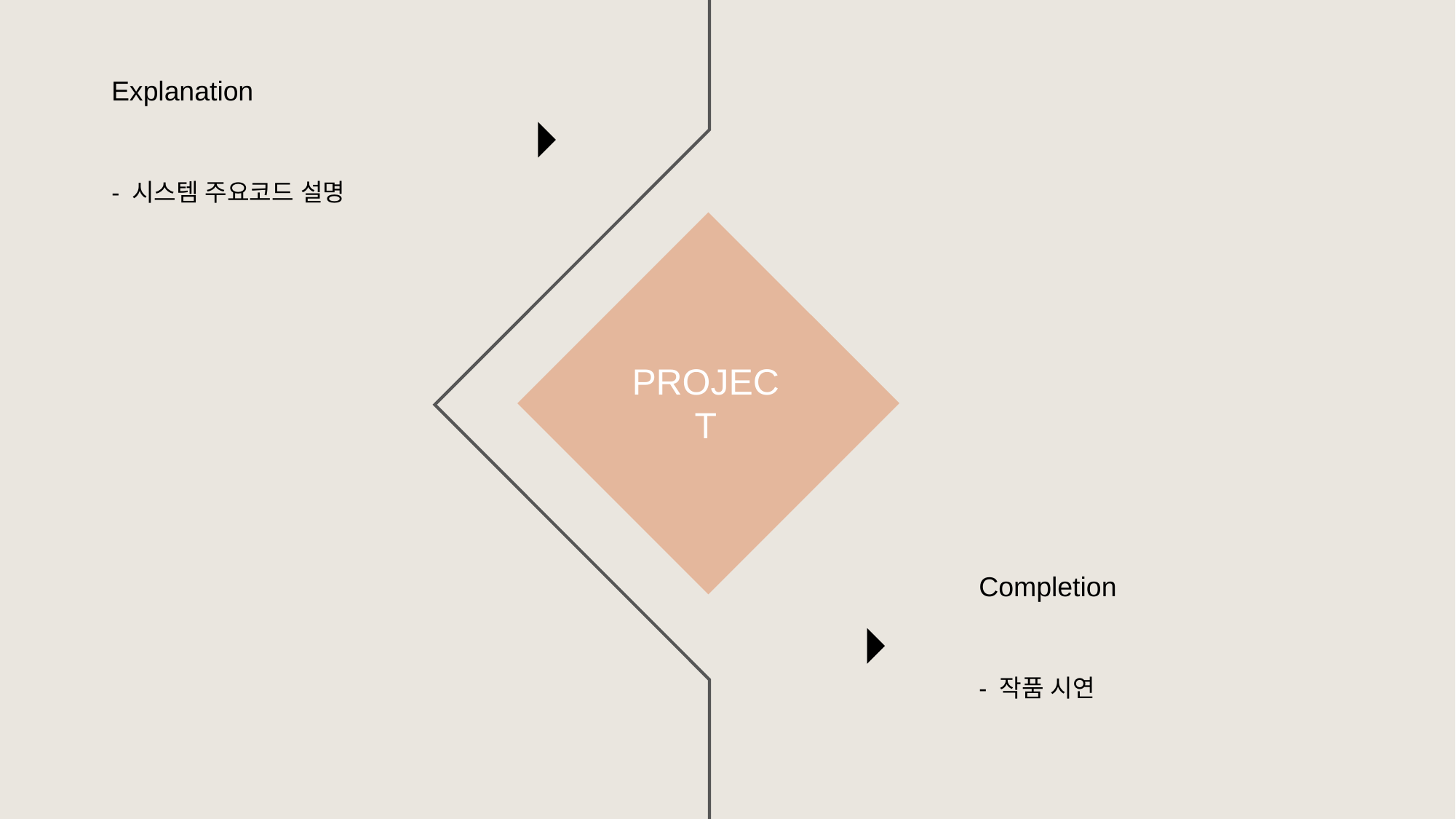

Explanation
- 시스템 주요코드 설명

START
PROJECT
Completion
- 작품 시연